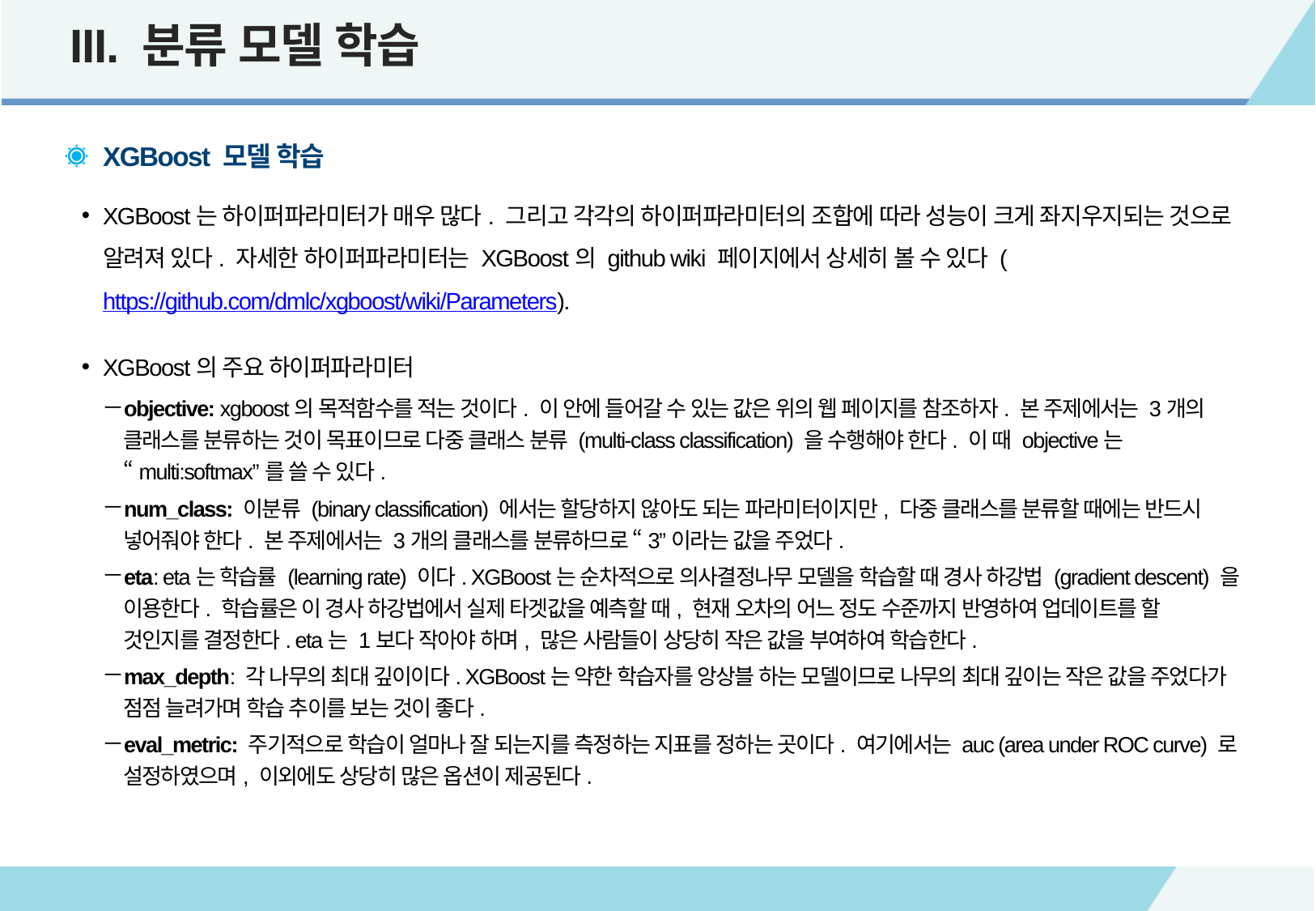

III. 분류 모델 학습
XGBoost 모델 학습
XGBoost는 하이퍼파라미터가 매우 많다. 그리고 각각의 하이퍼파라미터의 조합에 따라 성능이 크게 좌지우지되는 것으로 알려져 있다. 자세한 하이퍼파라미터는 XGBoost의 github wiki 페이지에서 상세히 볼 수 있다 (https://github.com/dmlc/xgboost/wiki/Parameters).

XGBoost의 주요 하이퍼파라미터
objective: xgboost의 목적함수를 적는 것이다. 이 안에 들어갈 수 있는 값은 위의 웹 페이지를 참조하자. 본 주제에서는 3개의 클래스를 분류하는 것이 목표이므로 다중 클래스 분류 (multi-class classification) 을 수행해야 한다. 이 때 objective는 “multi:softmax”를 쓸 수 있다.
num_class: 이분류 (binary classification) 에서는 할당하지 않아도 되는 파라미터이지만, 다중 클래스를 분류할 때에는 반드시 넣어줘야 한다. 본 주제에서는 3개의 클래스를 분류하므로 “3”이라는 값을 주었다.
eta: eta는 학습률 (learning rate) 이다. XGBoost는 순차적으로 의사결정나무 모델을 학습할 때 경사 하강법 (gradient descent) 을 이용한다. 학습률은 이 경사 하강법에서 실제 타겟값을 예측할 때, 현재 오차의 어느 정도 수준까지 반영하여 업데이트를 할 것인지를 결정한다. eta는 1보다 작아야 하며, 많은 사람들이 상당히 작은 값을 부여하여 학습한다.
max_depth: 각 나무의 최대 깊이이다. XGBoost는 약한 학습자를 앙상블 하는 모델이므로 나무의 최대 깊이는 작은 값을 주었다가 점점 늘려가며 학습 추이를 보는 것이 좋다.
eval_metric: 주기적으로 학습이 얼마나 잘 되는지를 측정하는 지표를 정하는 곳이다. 여기에서는 auc (area under ROC curve) 로 설정하였으며, 이외에도 상당히 많은 옵션이 제공된다.